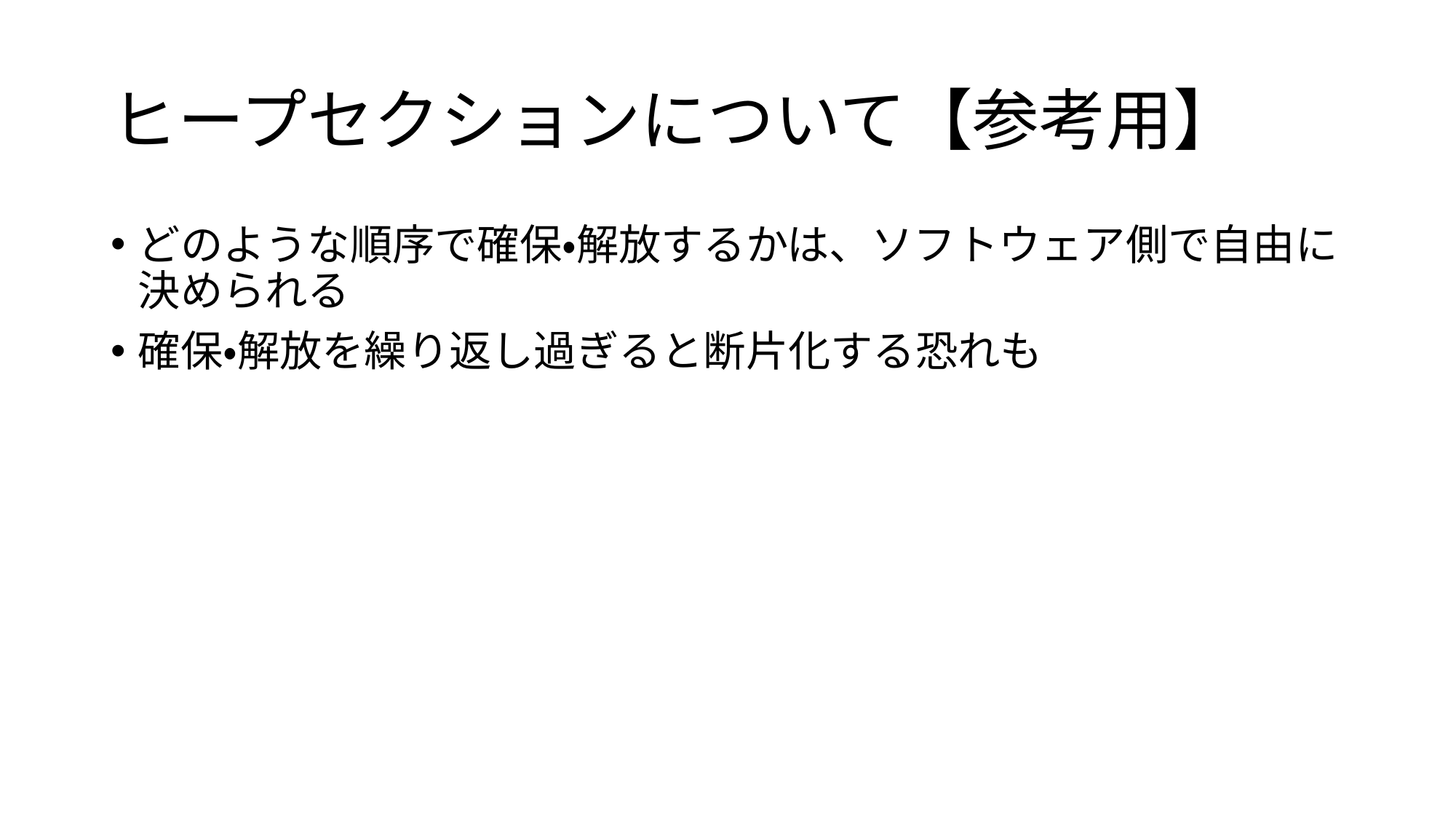

# ヒープセクションについて【参考用】
どのような順序で確保・解放するかは、ソフトウェア側で自由に決められる
確保・解放を繰り返し過ぎると断片化する恐れも